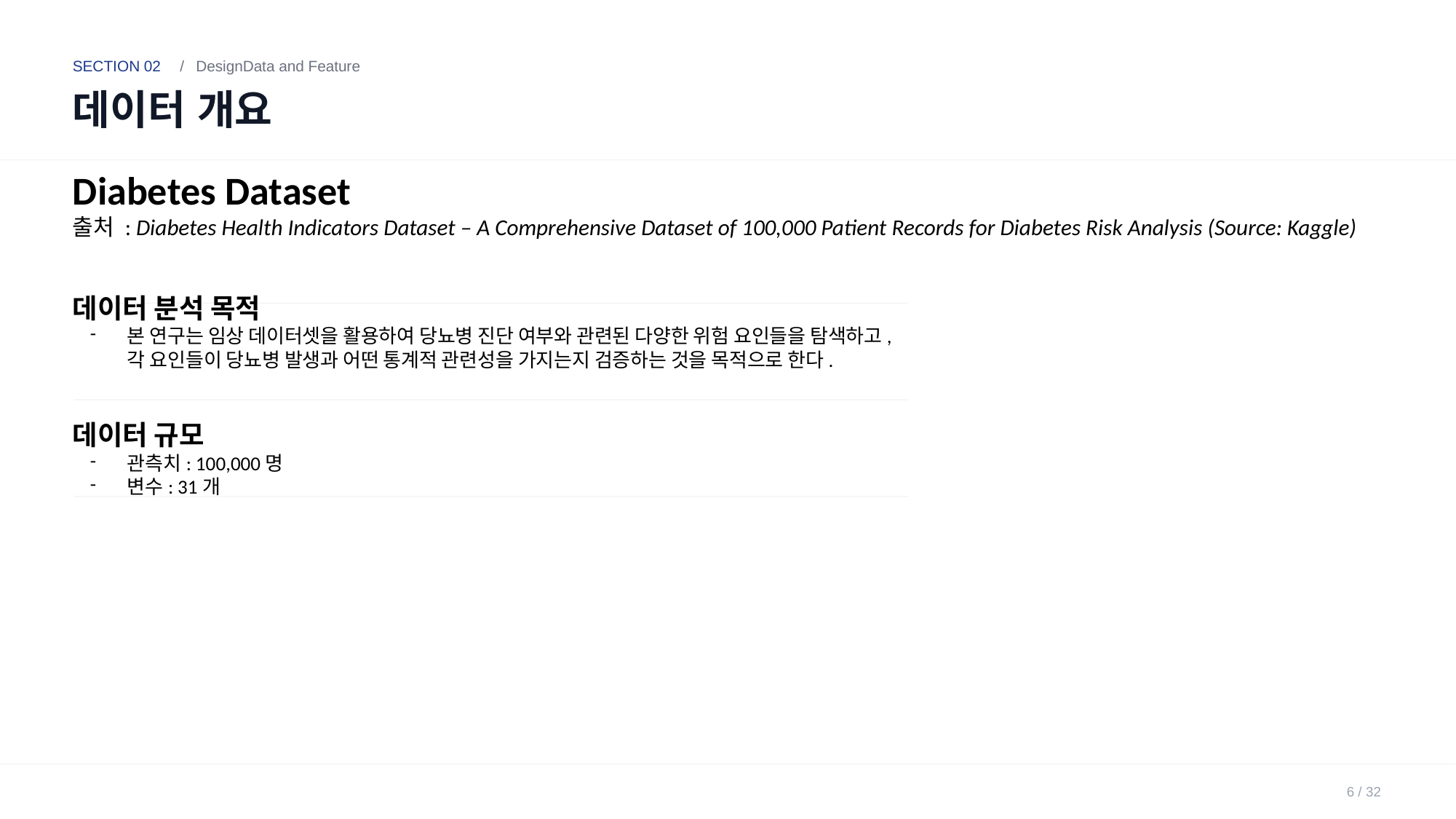

SECTION 02
/
DesignData and Feature
데이터 개요
Diabetes Dataset
출처 : Diabetes Health Indicators Dataset – A Comprehensive Dataset of 100,000 Patient Records for Diabetes Risk Analysis (Source: Kaggle)

데이터 분석 목적
본 연구는 임상 데이터셋을 활용하여 당뇨병 진단 여부와 관련된 다양한 위험 요인들을 탐색하고,
각 요인들이 당뇨병 발생과 어떤 통계적 관련성을 가지는지 검증하는 것을 목적으로 한다.

데이터 규모
관측치: 100,000명
변수: 31개

6 / 32
혈당 및 당뇨 관련 임상 지표는 진단 기준에 해당하므로 정보 누수 방지를 위해 원인 분석에서는 제외함